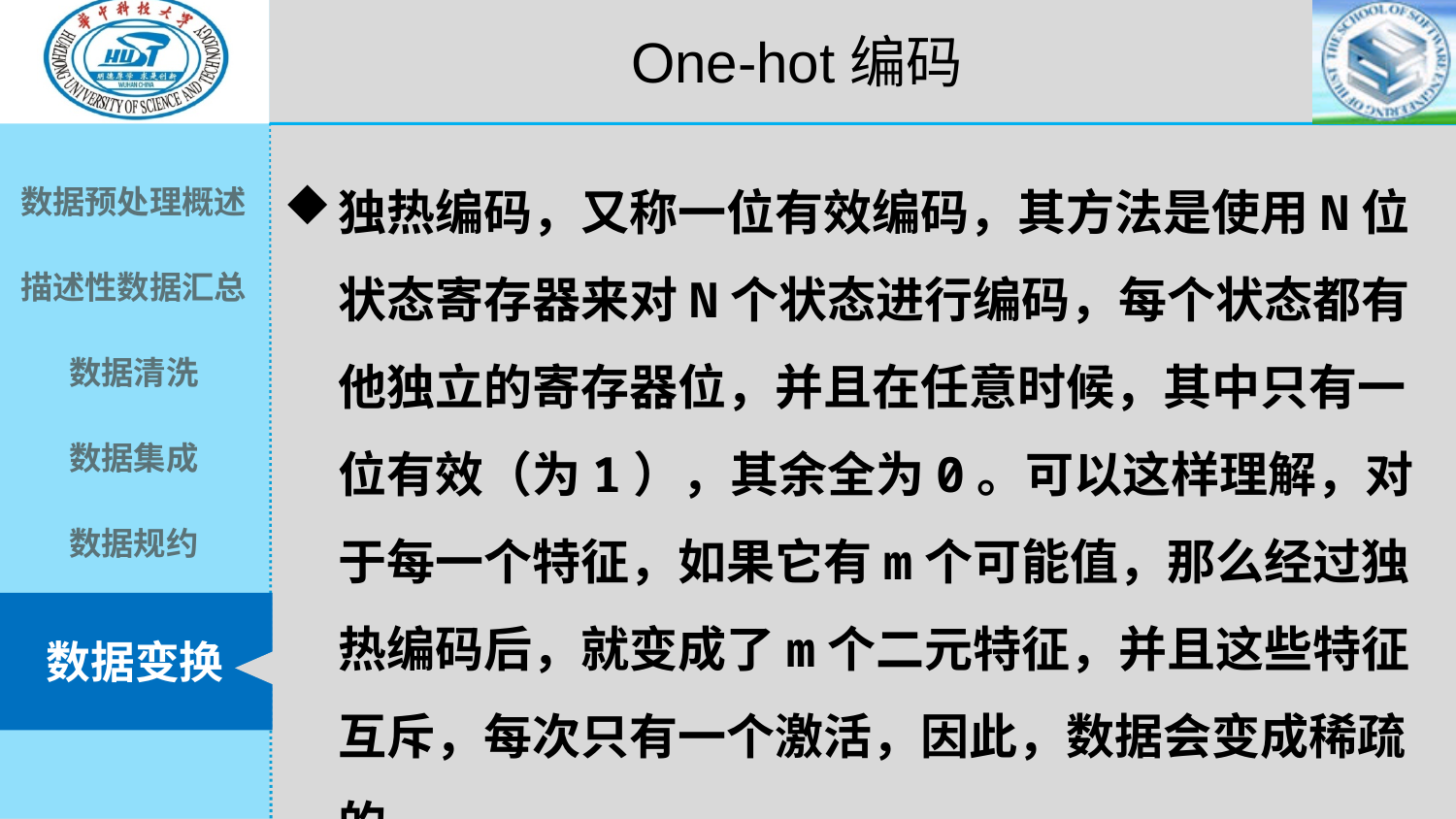

One-hot编码
独热编码，又称一位有效编码，其方法是使用N位状态寄存器来对N个状态进行编码，每个状态都有他独立的寄存器位，并且在任意时候，其中只有一位有效（为1），其余全为0。可以这样理解，对于每一个特征，如果它有m个可能值，那么经过独热编码后，就变成了m个二元特征，并且这些特征互斥，每次只有一个激活，因此，数据会变成稀疏的。